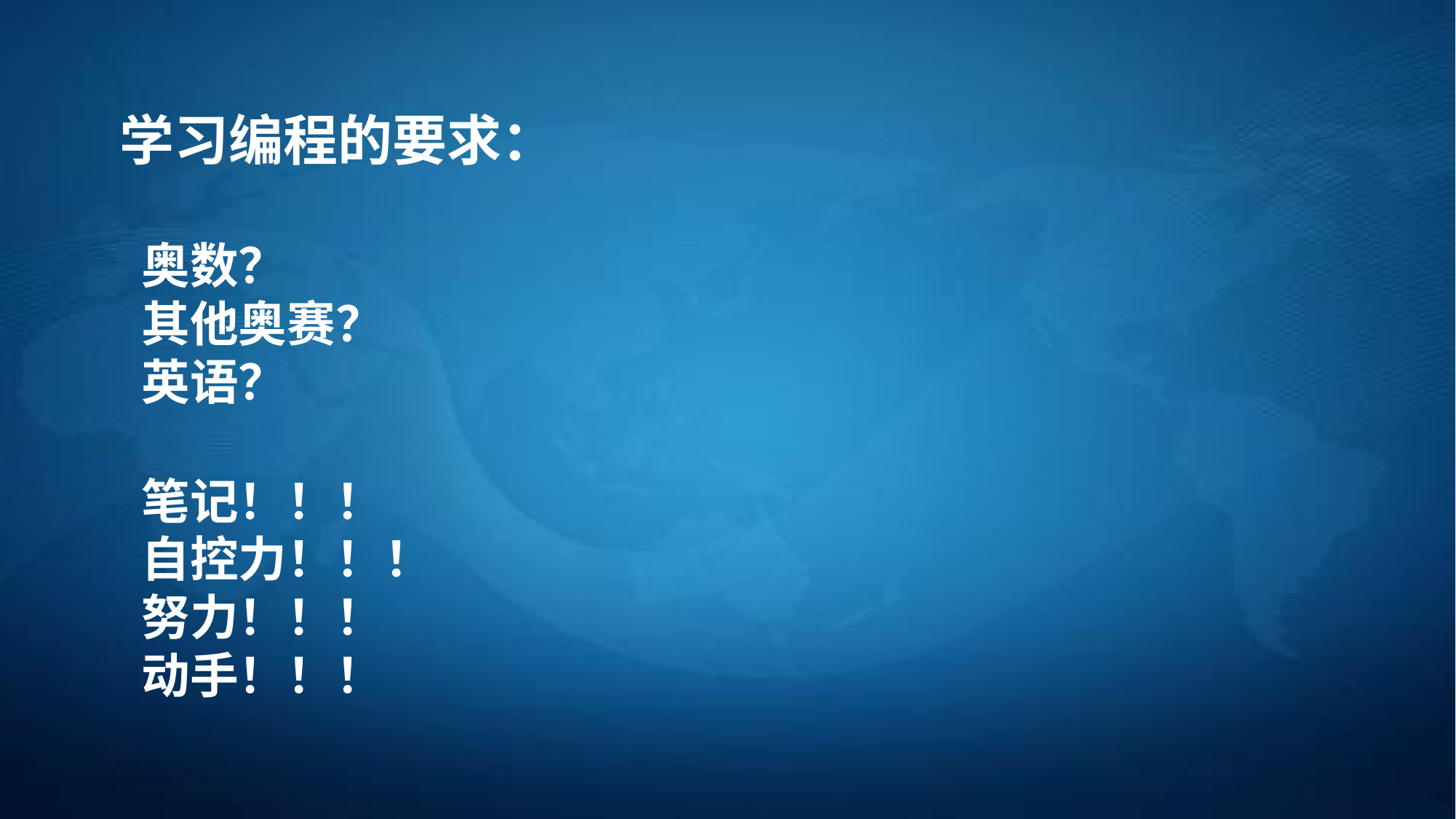

学习编程的要求：
奥数？
其他奥赛？
英语？
笔记！！！
自控力！！！
努力！！！
动手！！！